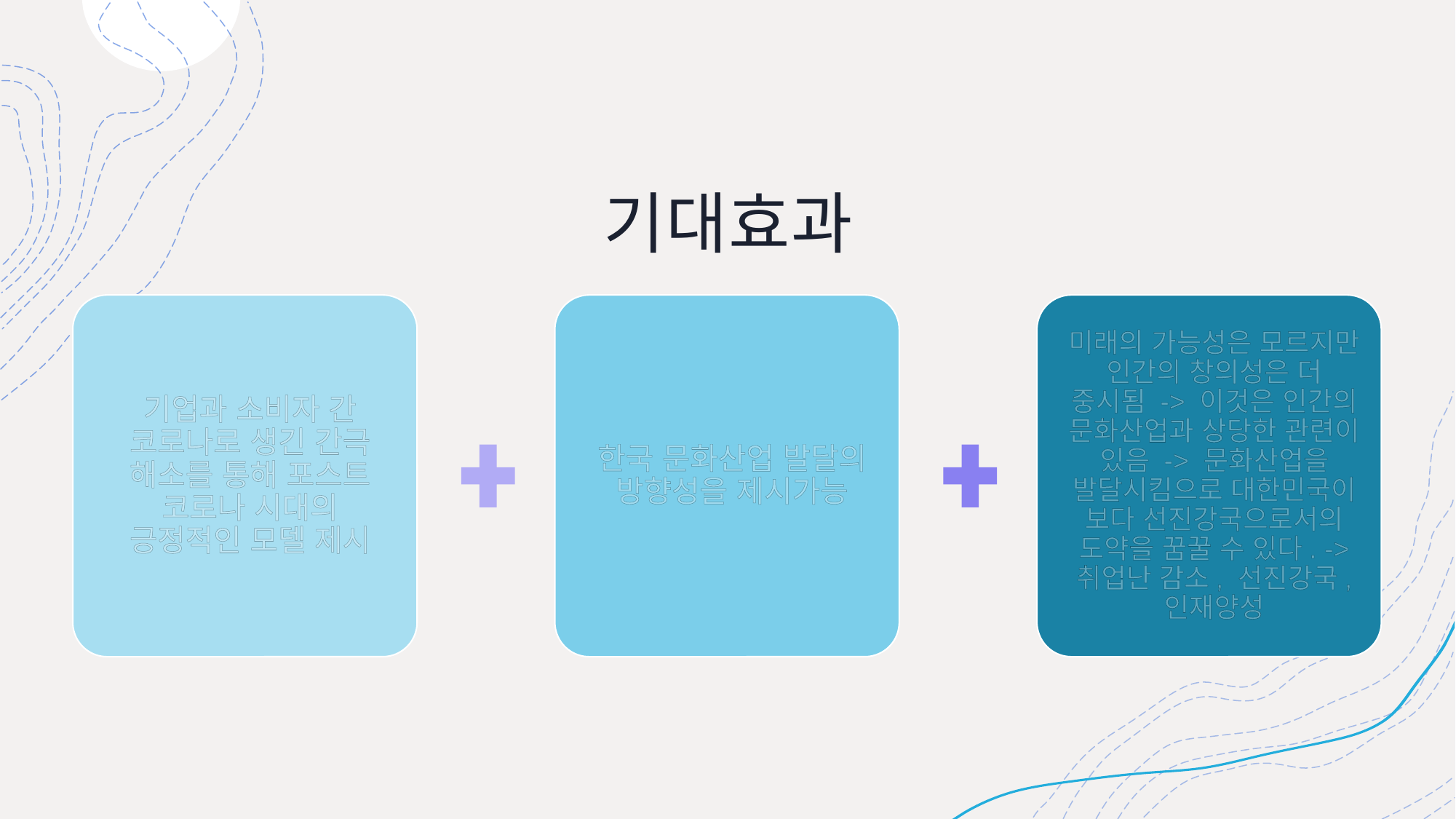

# 기대효과
기업과 소비자 간 코로나로 생긴 간극 해소를 통해 포스트 코로나 시대의 긍정적인 모델 제시

한국 문화산업 발달의 방향성을 제시가능

미래의 가능성은 모르지만 인간의 창의성은 더 중시됨 -> 이것은 인간의 문화산업과 상당한 관련이 있음 -> 문화산업을 발달시킴으로 대한민국이 보다 선진강국으로서의 도약을 꿈꿀 수 있다. -> 취업난 감소, 선진강국, 인재양성